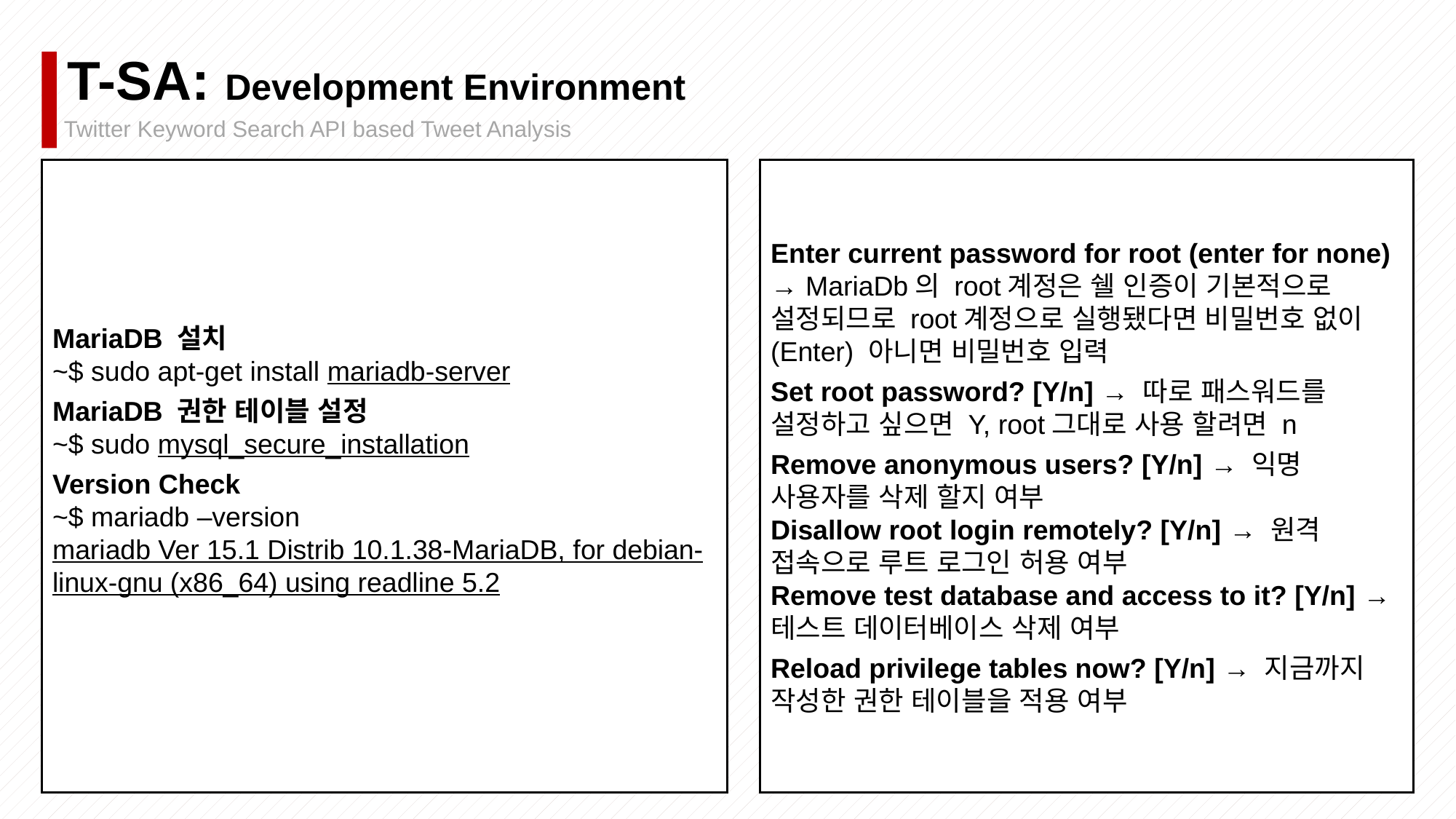

T-SA: Development Environment

Twitter Keyword Search API based Tweet Analysis
MariaDB 설치
~$ sudo apt-get install mariadb-server

MariaDB 권한 테이블 설정
~$ sudo mysql_secure_installation

Version Check
~$ mariadb –version
mariadb Ver 15.1 Distrib 10.1.38-MariaDB, for debian-linux-gnu (x86_64) using readline 5.2

Enter current password for root (enter for none) → MariaDb의 root계정은 쉘 인증이 기본적으로 설정되므로 root계정으로 실행됐다면 비밀번호 없이(Enter) 아니면 비밀번호 입력

Set root password? [Y/n] → 따로 패스워드를 설정하고 싶으면 Y, root그대로 사용 할려면 n

Remove anonymous users? [Y/n] → 익명 사용자를 삭제 할지 여부
Disallow root login remotely? [Y/n] → 원격 접속으로 루트 로그인 허용 여부
Remove test database and access to it? [Y/n] → 테스트 데이터베이스 삭제 여부

Reload privilege tables now? [Y/n] → 지금까지 작성한 권한 테이블을 적용 여부